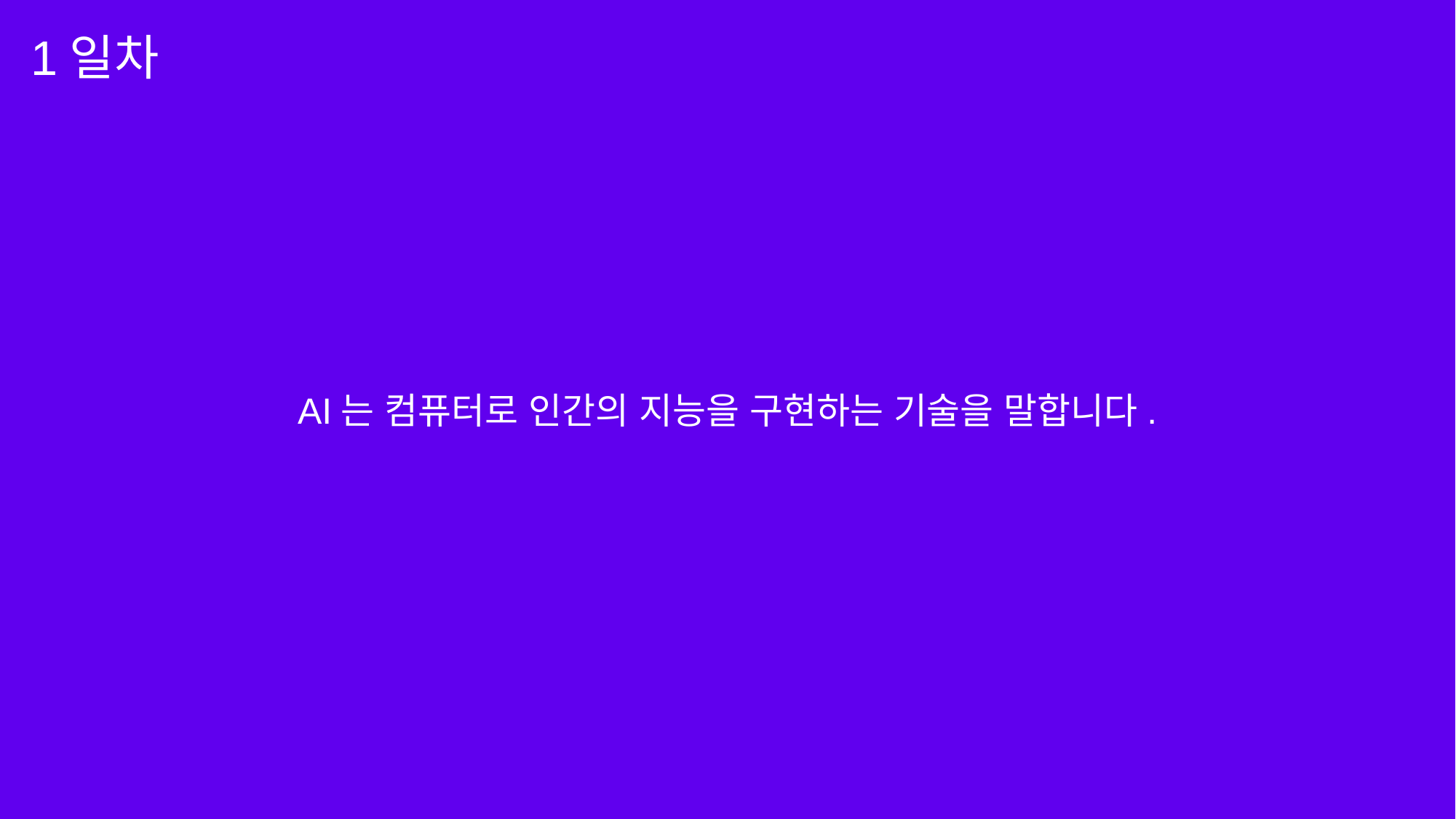

1일차
AI는 컴퓨터로 인간의 지능을 구현하는 기술을 말합니다.